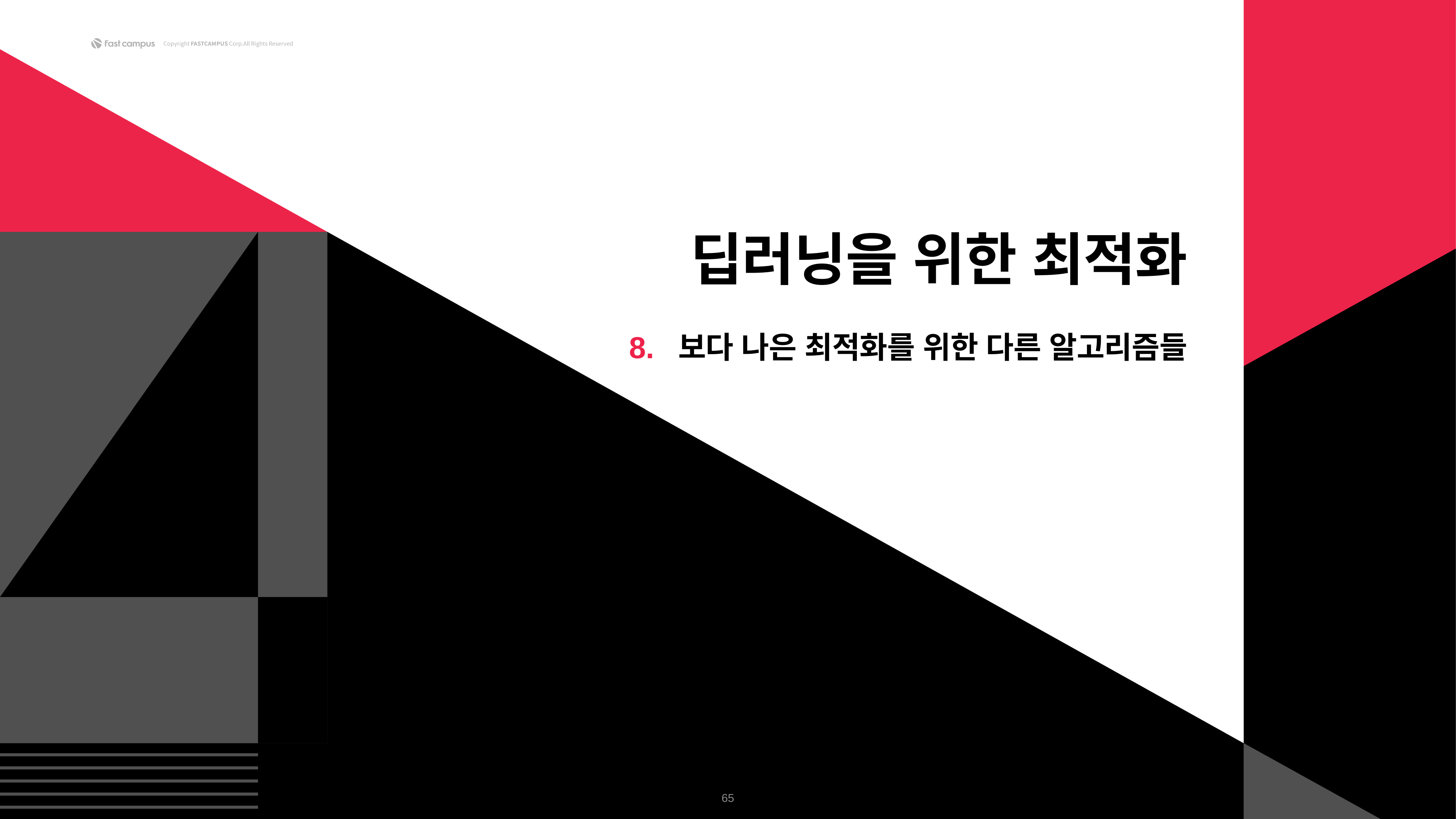

딥러닝을 위한 최적화

8.  보다 나은 최적화를 위한 다른 알고리즘들
65